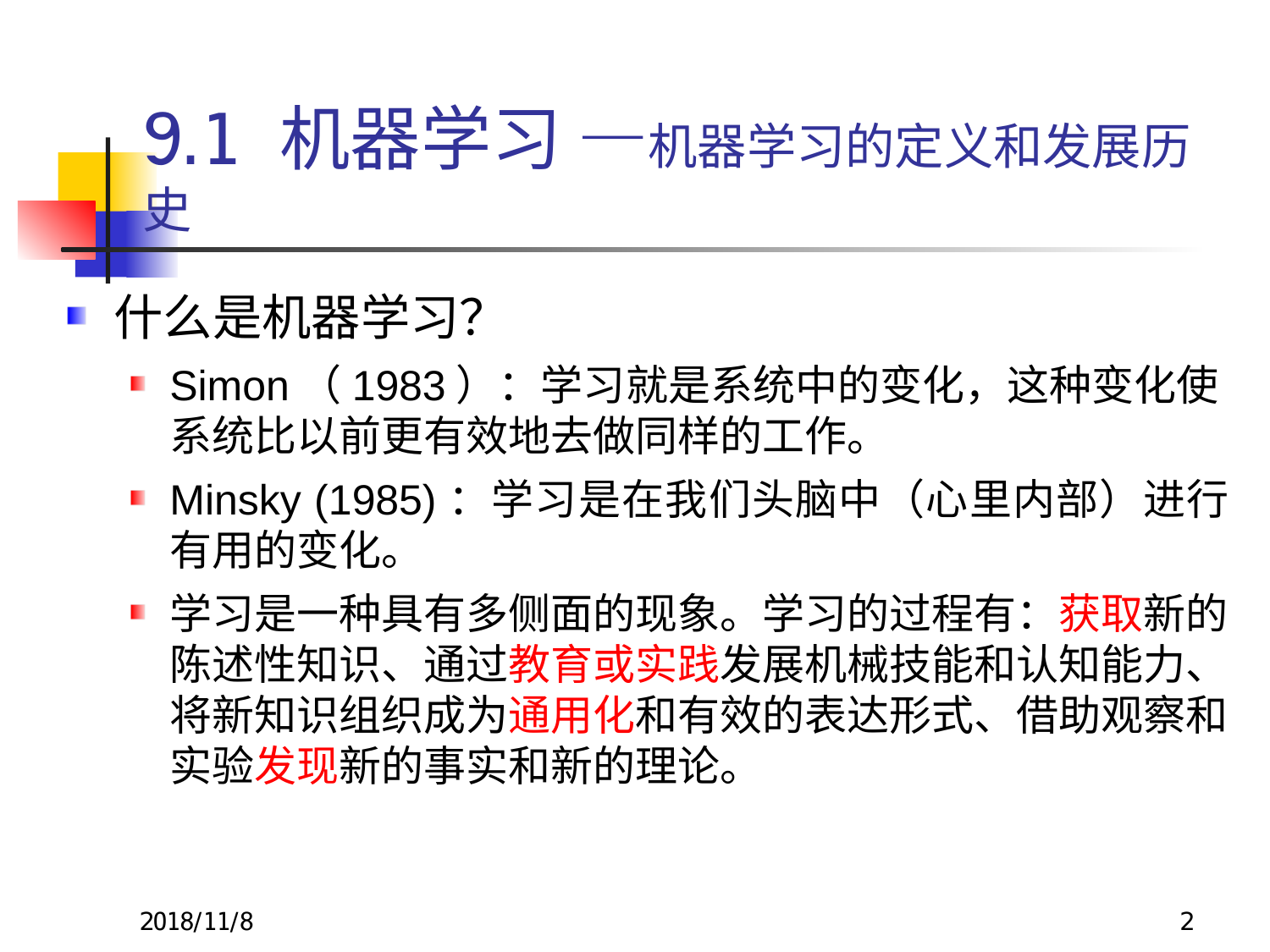

# 9.1 机器学习 —机器学习的定义和发展历史
什么是机器学习？
Simon（1983）：学习就是系统中的变化，这种变化使系统比以前更有效地去做同样的工作。
Minsky (1985)：学习是在我们头脑中（心里内部）进行有用的变化。
学习是一种具有多侧面的现象。学习的过程有：获取新的陈述性知识、通过教育或实践发展机械技能和认知能力、将新知识组织成为通用化和有效的表达形式、借助观察和实验发现新的事实和新的理论。
2018/11/8
2